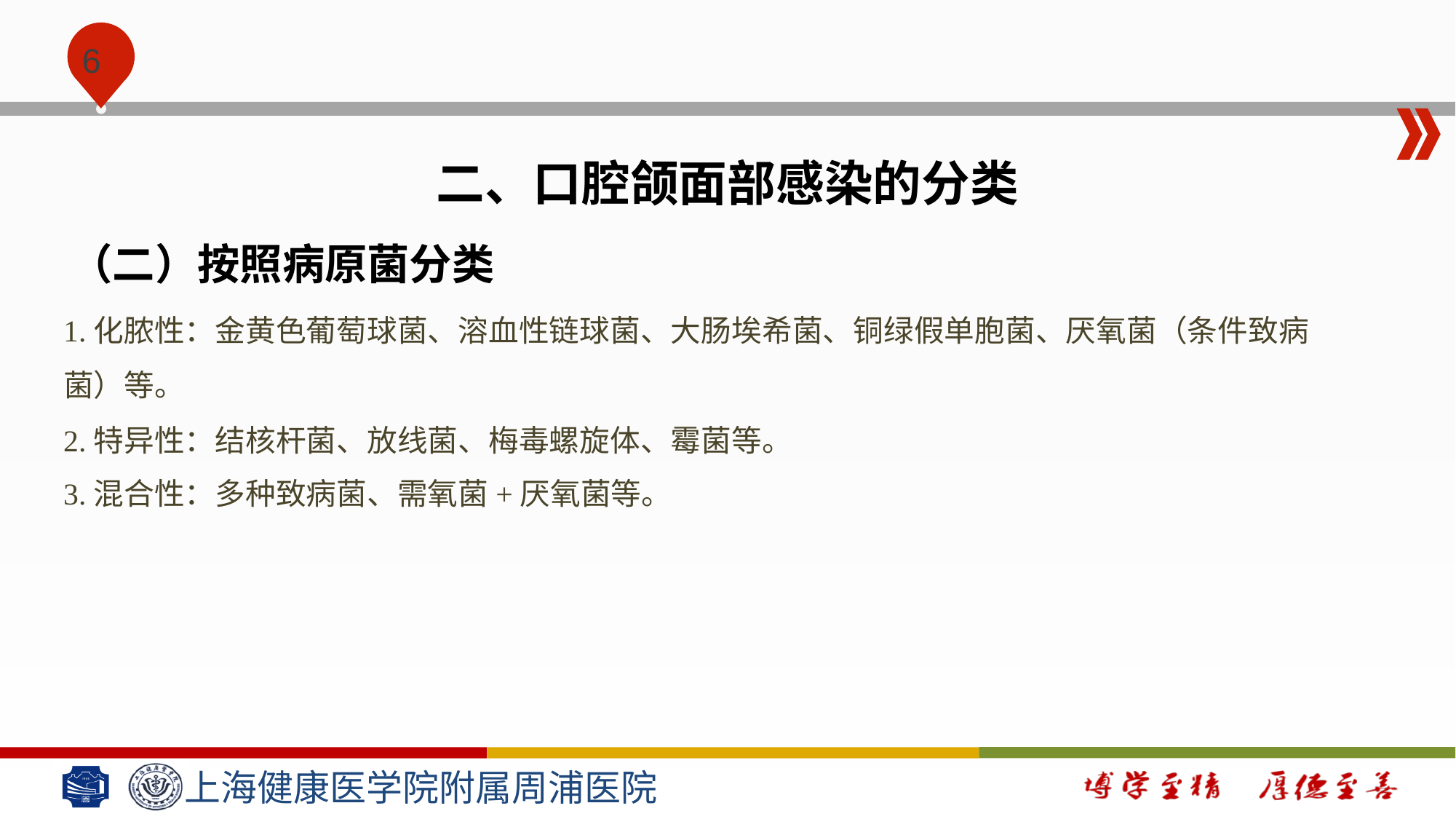

#
二、口腔颌面部感染的分类
（二）按照病原菌分类
1.化脓性：金黄色葡萄球菌、溶血性链球菌、大肠埃希菌、铜绿假单胞菌、厌氧菌（条件致病菌）等。
2.特异性：结核杆菌、放线菌、梅毒螺旋体、霉菌等。
3.混合性：多种致病菌、需氧菌+厌氧菌等。